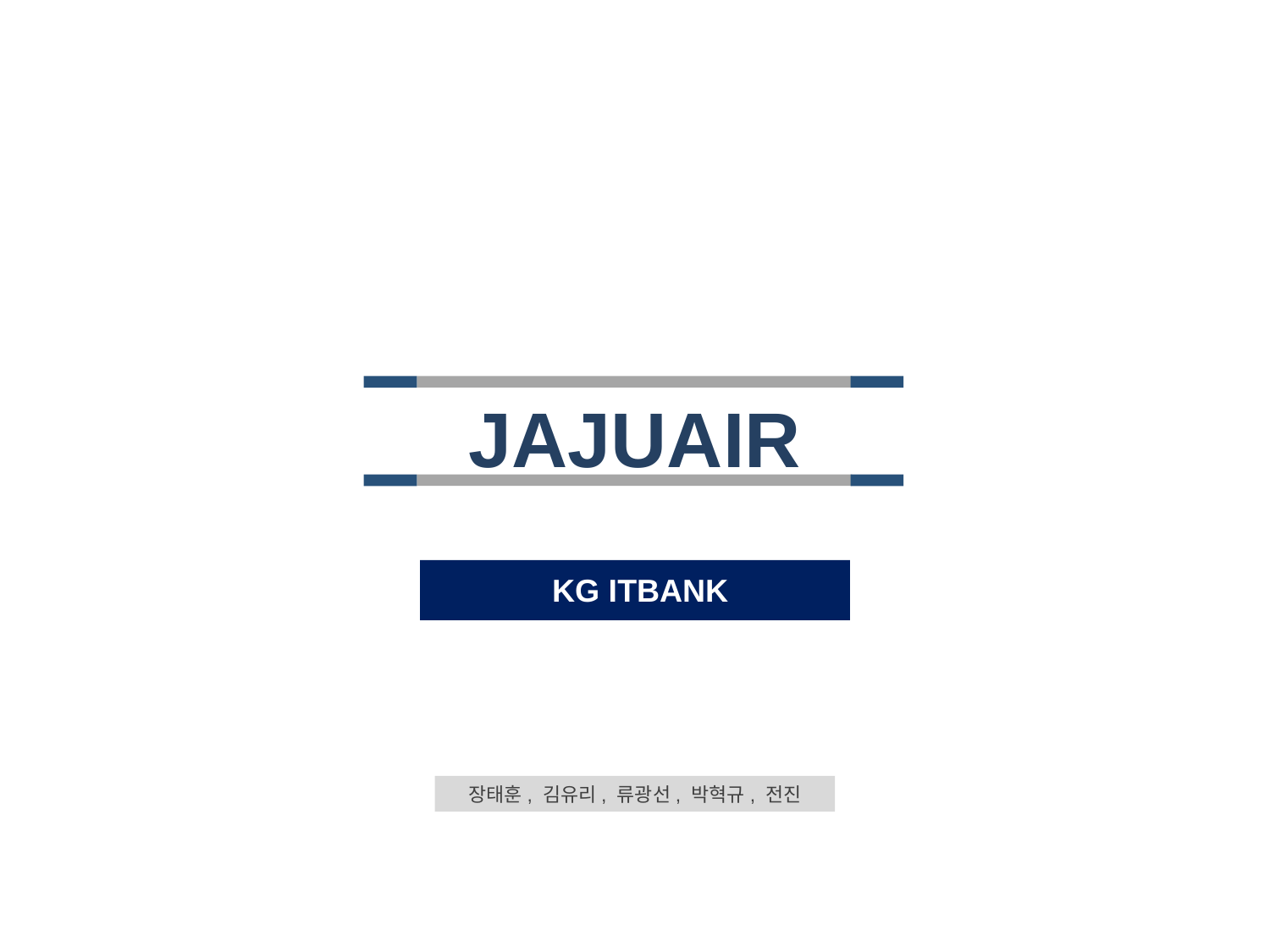

JAJUAIR

KG ITBANK
장태훈, 김유리, 류광선, 박혁규, 전진